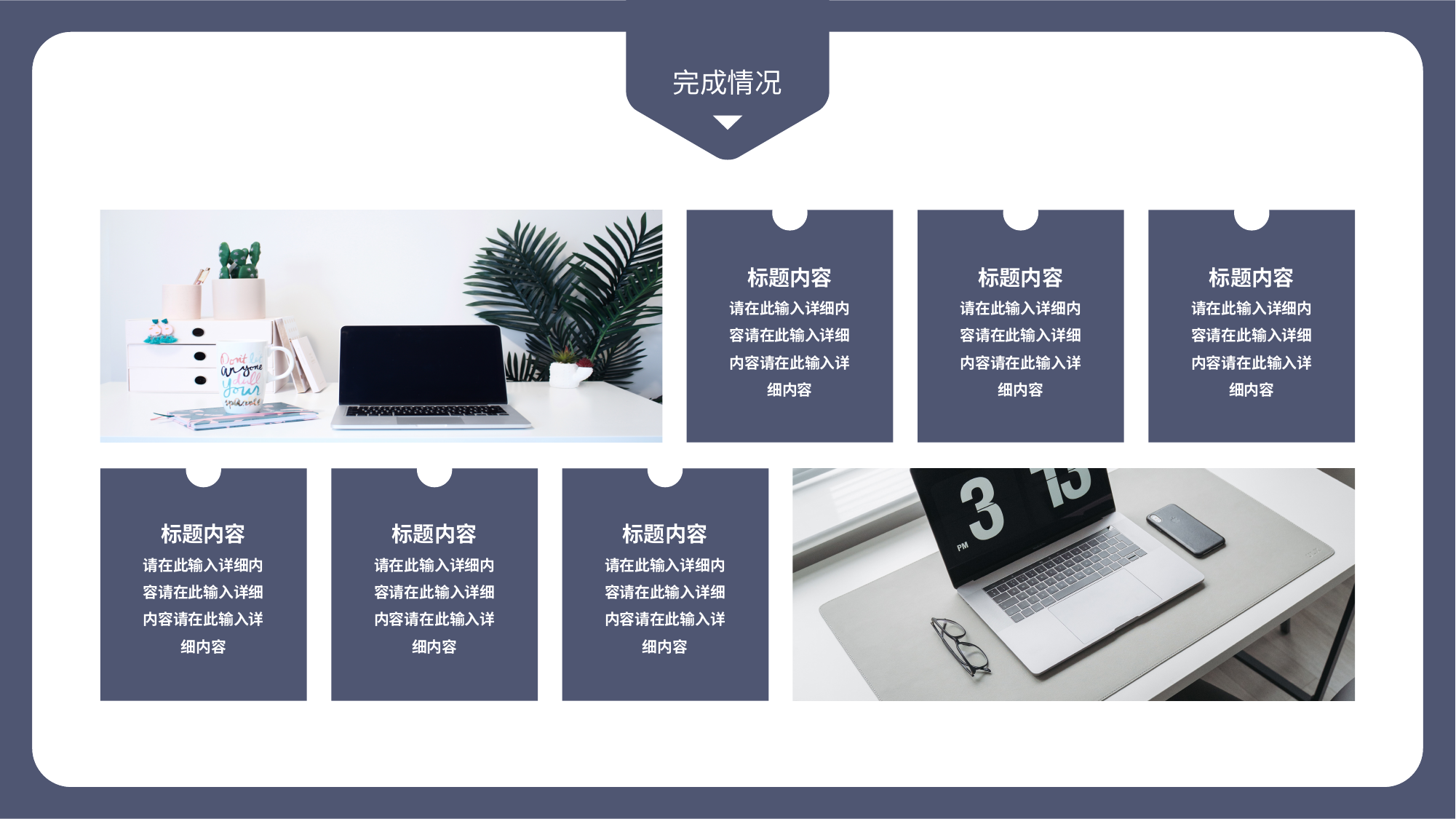

完成情况

标题内容
请在此输入详细内容请在此输入详细内容请在此输入详细内容
标题内容
请在此输入详细内容请在此输入详细内容请在此输入详细内容
标题内容
请在此输入详细内容请在此输入详细内容请在此输入详细内容

标题内容
请在此输入详细内容请在此输入详细内容请在此输入详细内容
标题内容
请在此输入详细内容请在此输入详细内容请在此输入详细内容
标题内容
请在此输入详细内容请在此输入详细内容请在此输入详细内容